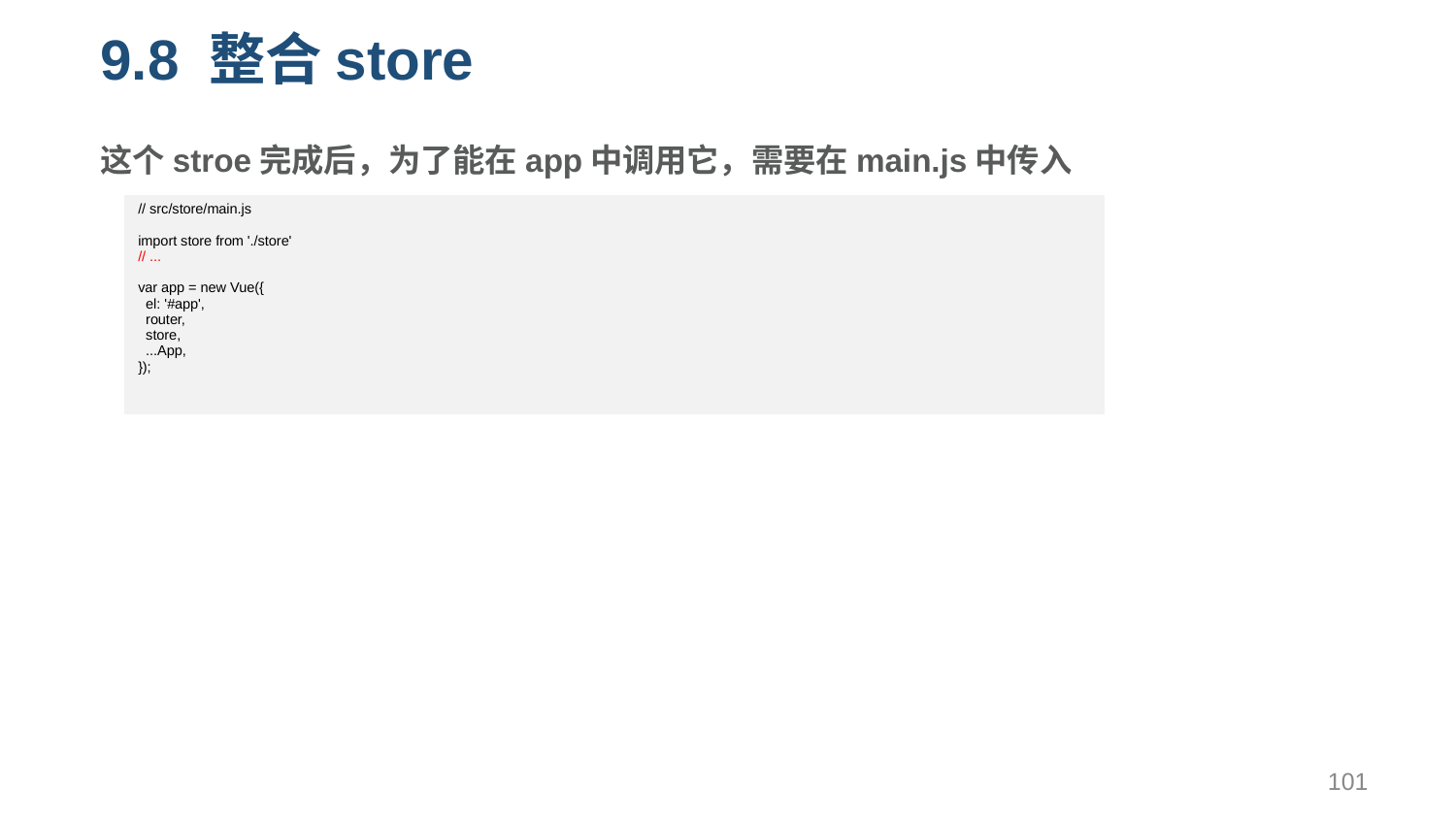

# 9.8 整合store
这个stroe完成后，为了能在app中调用它，需要在main.js中传入
| // src/store/main.js import store from './store' // ... var app = new Vue({ el: '#app', router, store, ...App, }); |
| --- |
101